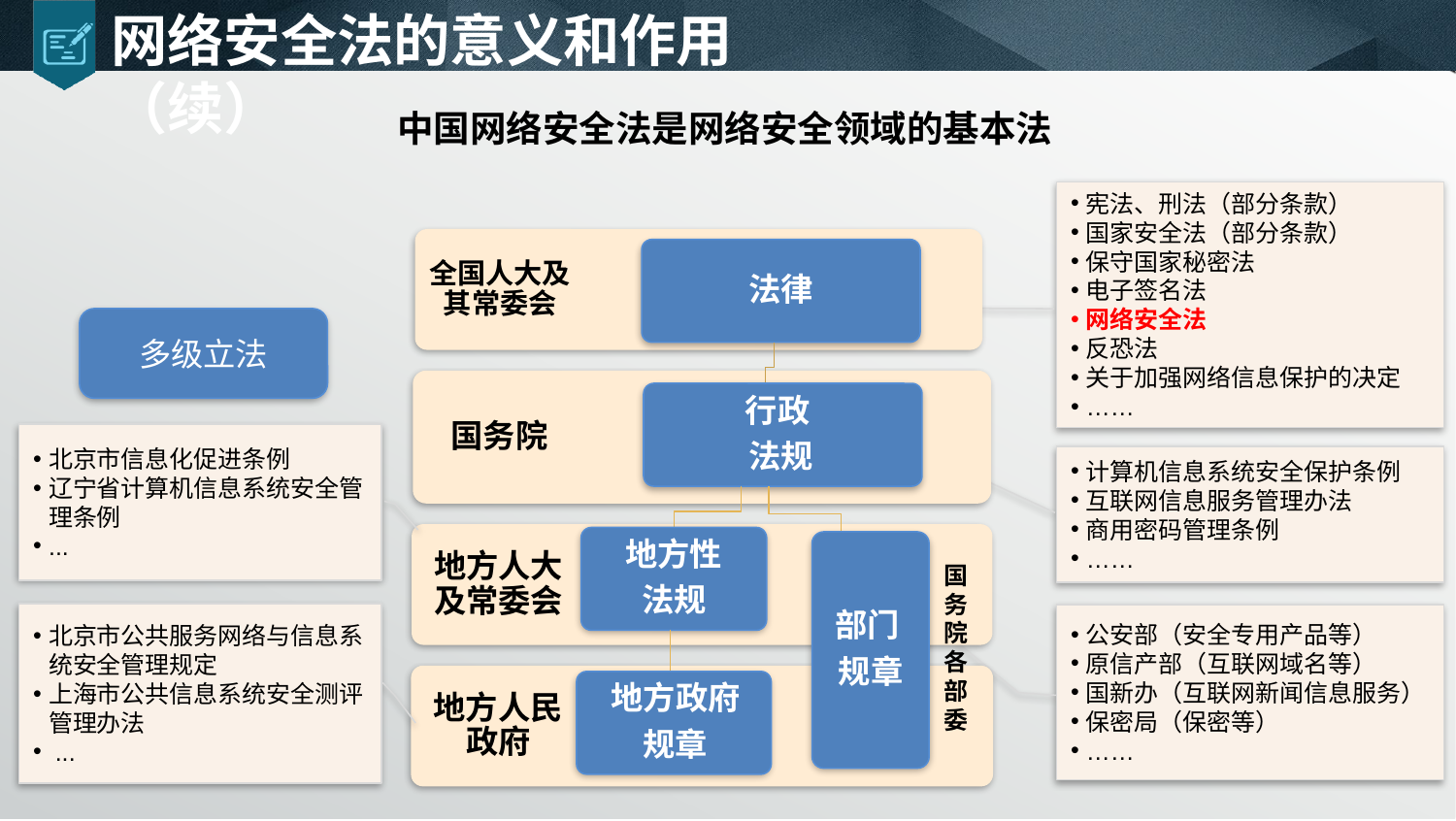

网络安全法的意义和作用（续）
中国网络安全法是网络安全领域的基本法
宪法、刑法（部分条款）
国家安全法（部分条款）
保守国家秘密法
电子签名法
网络安全法
反恐法
关于加强网络信息保护的决定
……

全国人大及其常委会

法律
多级立法

国务院

行政
法规
北京市信息化促进条例
辽宁省计算机信息系统安全管理条例
...
计算机信息系统安全保护条例
互联网信息服务管理办法
商用密码管理条例
……

地方人大及常委会

地方性
法规

部门
规章
国务院各部委
北京市公共服务网络与信息系统安全管理规定
上海市公共信息系统安全测评管理办法
 ...
公安部（安全专用产品等）
原信产部（互联网域名等）
国新办（互联网新闻信息服务）
保密局（保密等）
……

地方人民政府

地方政府
规章